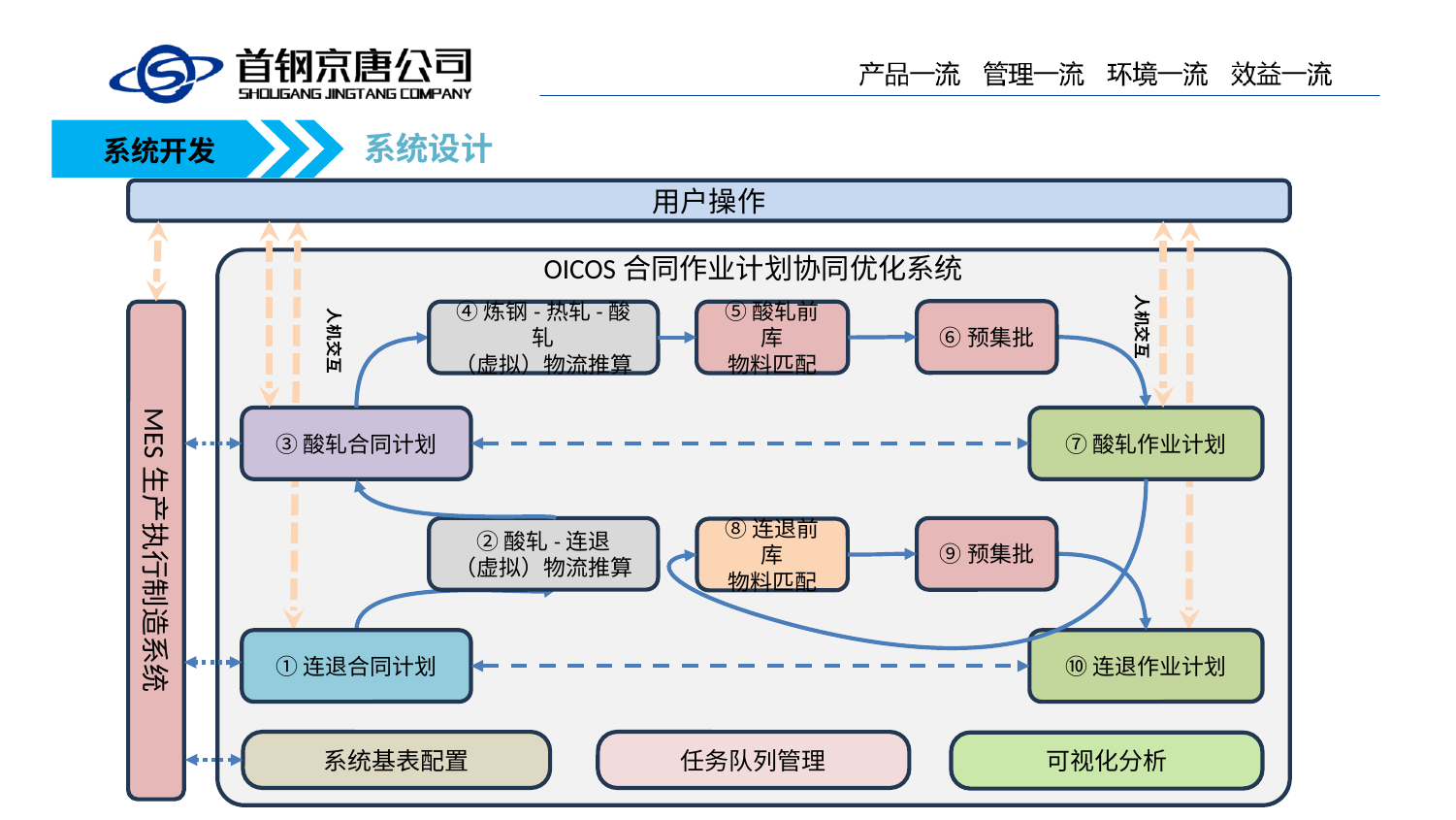

系统设计
系统开发
用户操作
OICOS合同作业计划协同优化系统
人机交互
人机交互
⑥预集批
MES生产执行制造系统
④炼钢-热轧-酸轧
（虚拟）物流推算
⑤酸轧前库
物料匹配
③酸轧合同计划
⑦酸轧作业计划
②酸轧-连退
（虚拟）物流推算
⑨预集批
⑧连退前库
物料匹配
①连退合同计划
⑩连退作业计划
系统基表配置
任务队列管理
可视化分析